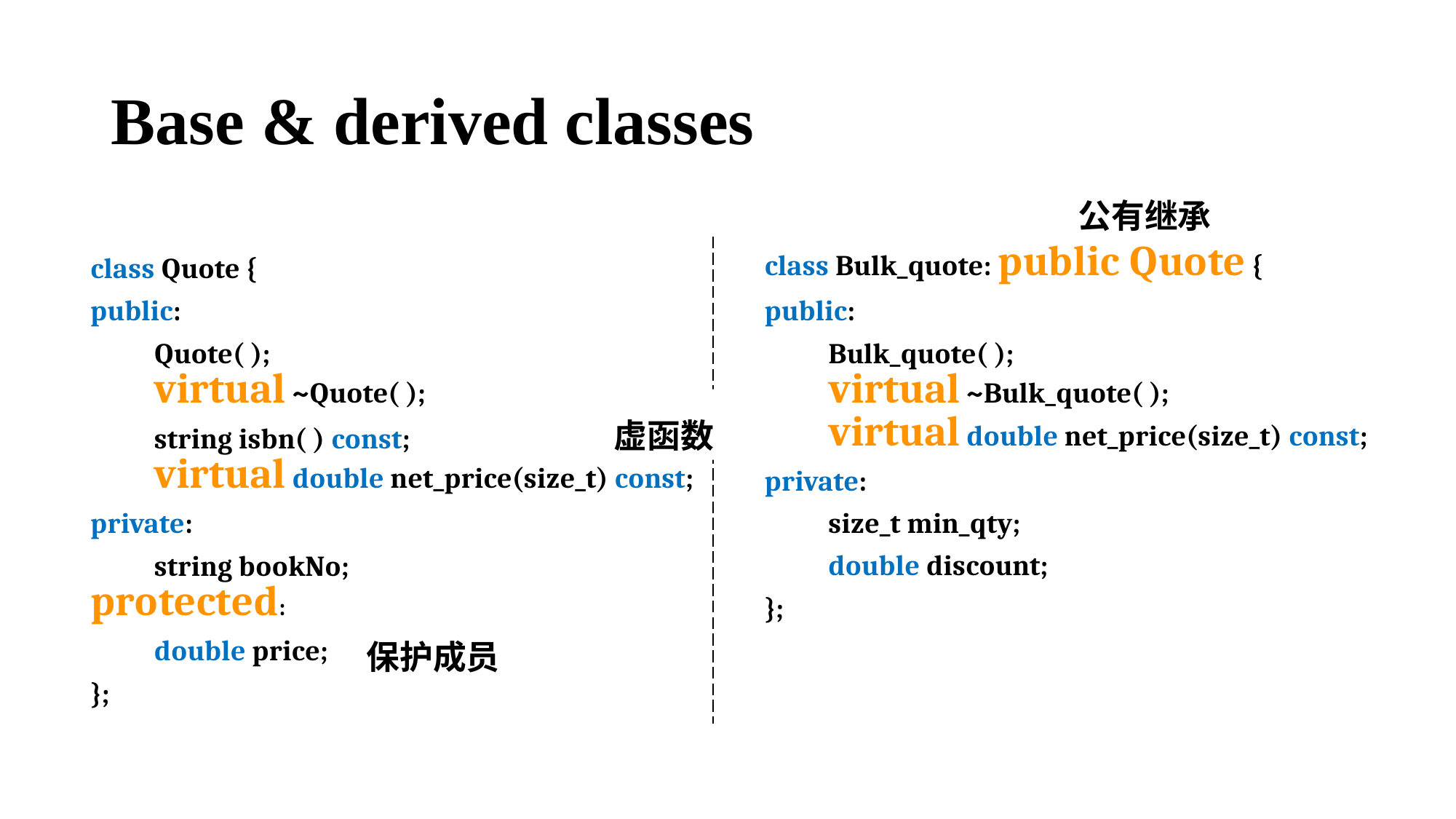

# Base & derived classes
公有继承
class Bulk_quote: public Quote {
public:
          Bulk_quote( );
          virtual ~Bulk_quote( );
          virtual double net_price(size_t) const;
private:
          size_t min_qty;
          double discount;
};
class Quote {
public:
          Quote( );
          virtual ~Quote( );
          string isbn( ) const;
          virtual double net_price(size_t) const;
private:
          string bookNo;
protected:
          double price;
};
虚函数
保护成员